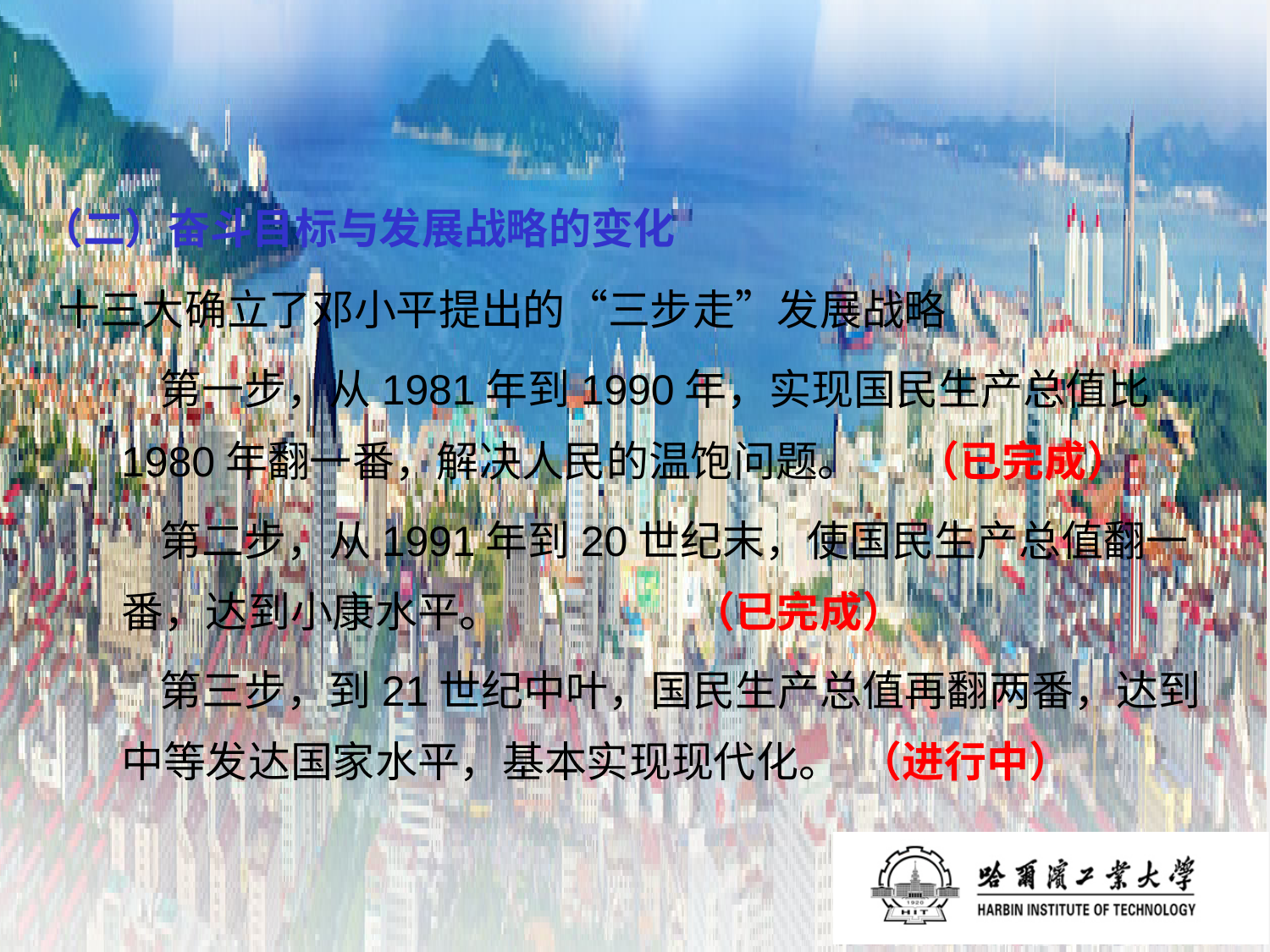

# （二）奋斗目标与发展战略的变化
十三大确立了邓小平提出的“三步走”发展战略
   第一步，从1981年到1990年，实现国民生产总值比1980年翻一番，解决人民的温饱问题。      （已完成）
   第二步，从1991年到20世纪末，使国民生产总值翻一番，达到小康水平。                    （已完成）
   第三步，到21世纪中叶，国民生产总值再翻两番，达到中等发达国家水平，基本实现现代化。  （进行中）